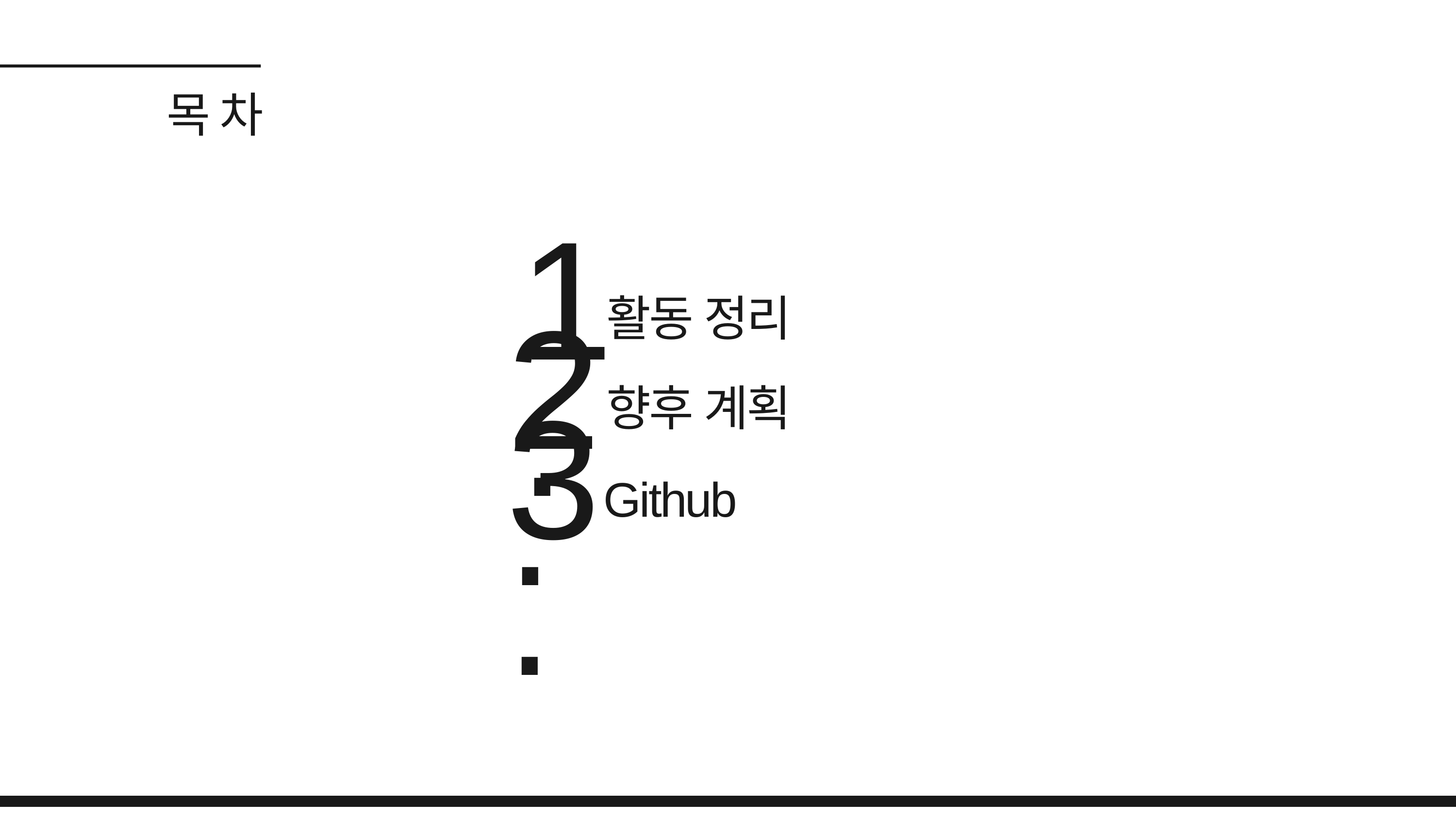

목 차
1.
활동 정리
2.
향후 계획
3.
Github